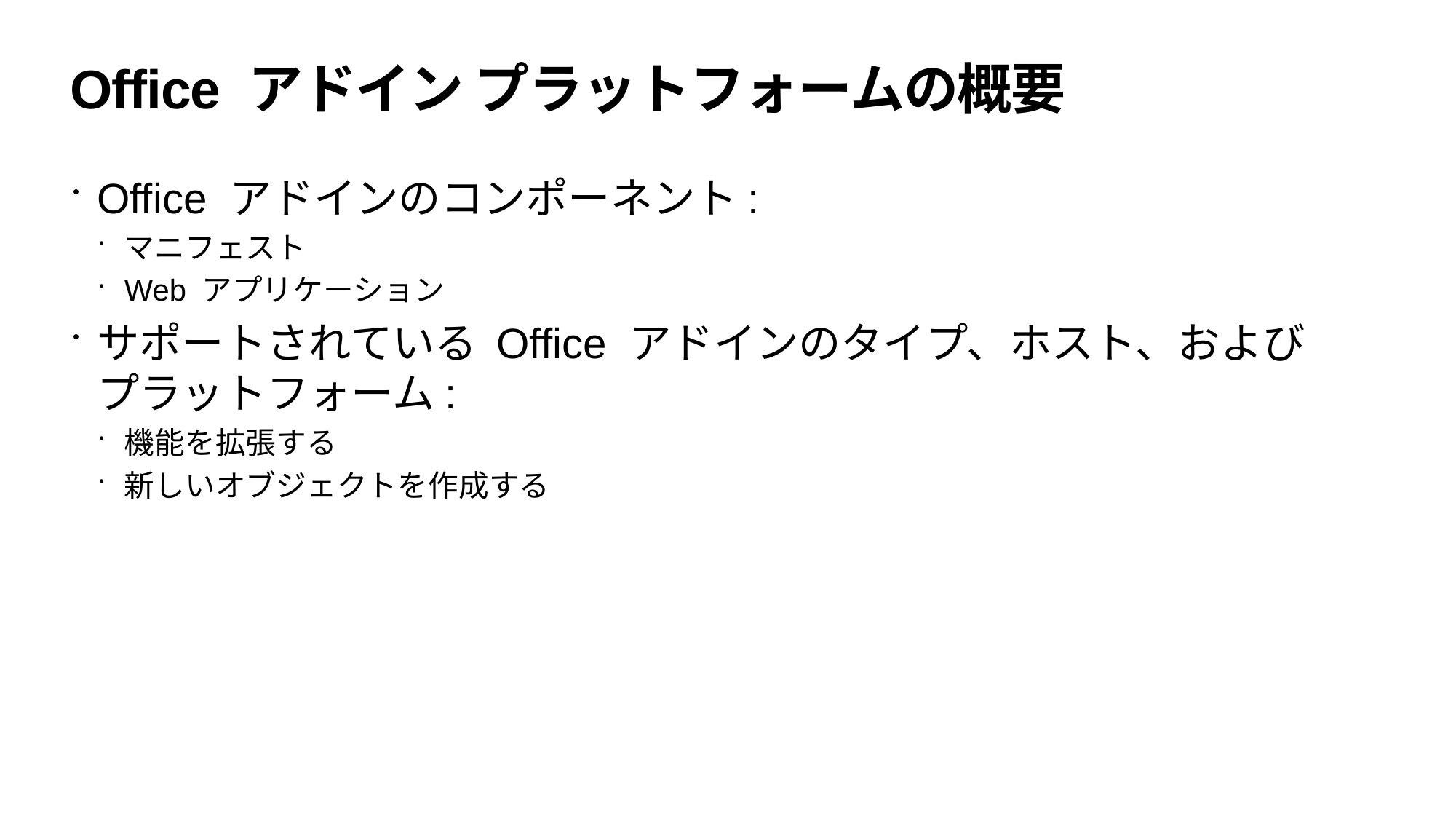

# Office アドイン プラットフォームの概要
Office アドインのコンポーネント:
マニフェスト
Web アプリケーション
サポートされている Office アドインのタイプ、ホスト、およびプラットフォーム:
機能を拡張する
新しいオブジェクトを作成する